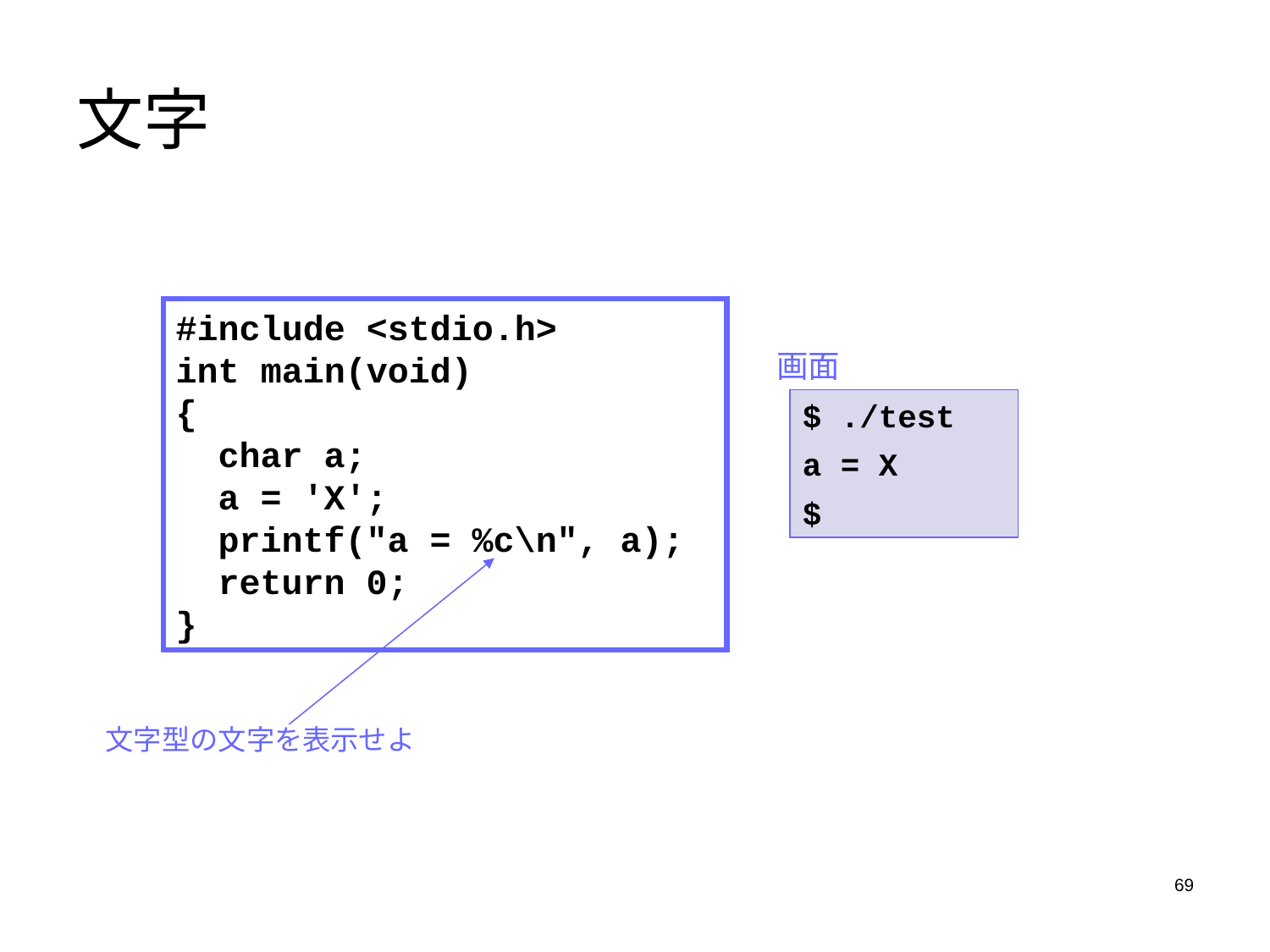

# 文字
#include <stdio.h>
int main(void)
{
  char a;
  a = 'X';
  printf("a = %c\n", a);
  return 0;
}
画面
$ ./test
a = X
$

文字型の文字を表示せよ
69